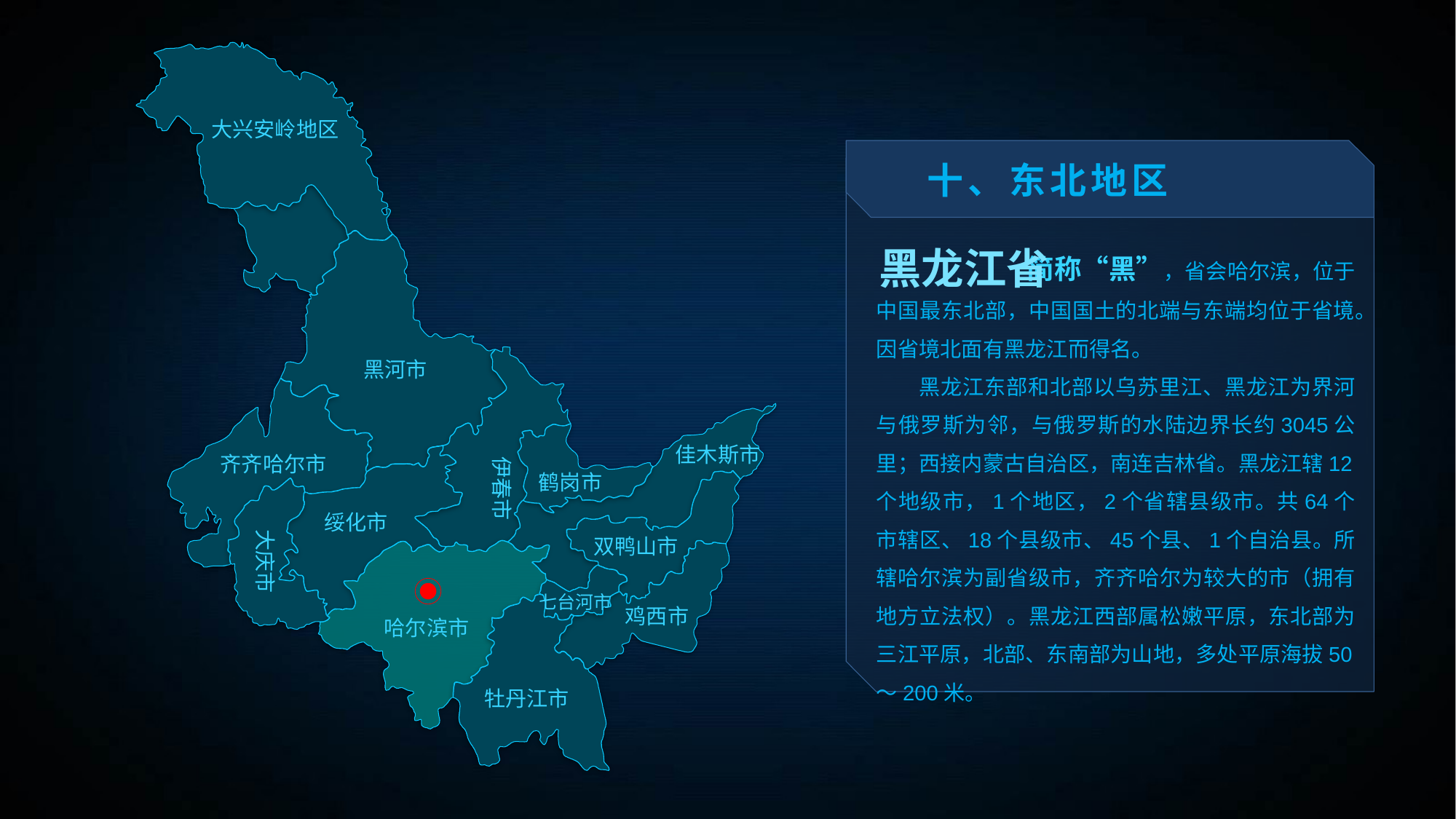

大兴安岭地区

十、东北地区

                       简称“黑”，省会哈尔滨，位于中国最东北部，中国国土的北端与东端均位于省境。因省境北面有黑龙江而得名。
       黑龙江东部和北部以乌苏里江、黑龙江为界河与俄罗斯为邻，与俄罗斯的水陆边界长约3045公里；西接内蒙古自治区，南连吉林省。黑龙江辖12个地级市，1个地区，2个省辖县级市。共64个市辖区、18个县级市、45个县、1个自治县。所辖哈尔滨为副省级市，齐齐哈尔为较大的市（拥有地方立法权）。黑龙江西部属松嫩平原，东北部为三江平原，北部、东南部为山地，多处平原海拔50～200米。

黑龙江省

黑河市

佳木斯市
齐齐哈尔市

伊春市
鹤岗市

绥化市
大庆市
双鸭山市

七台河市

鸡西市
哈尔滨市
牡丹江市